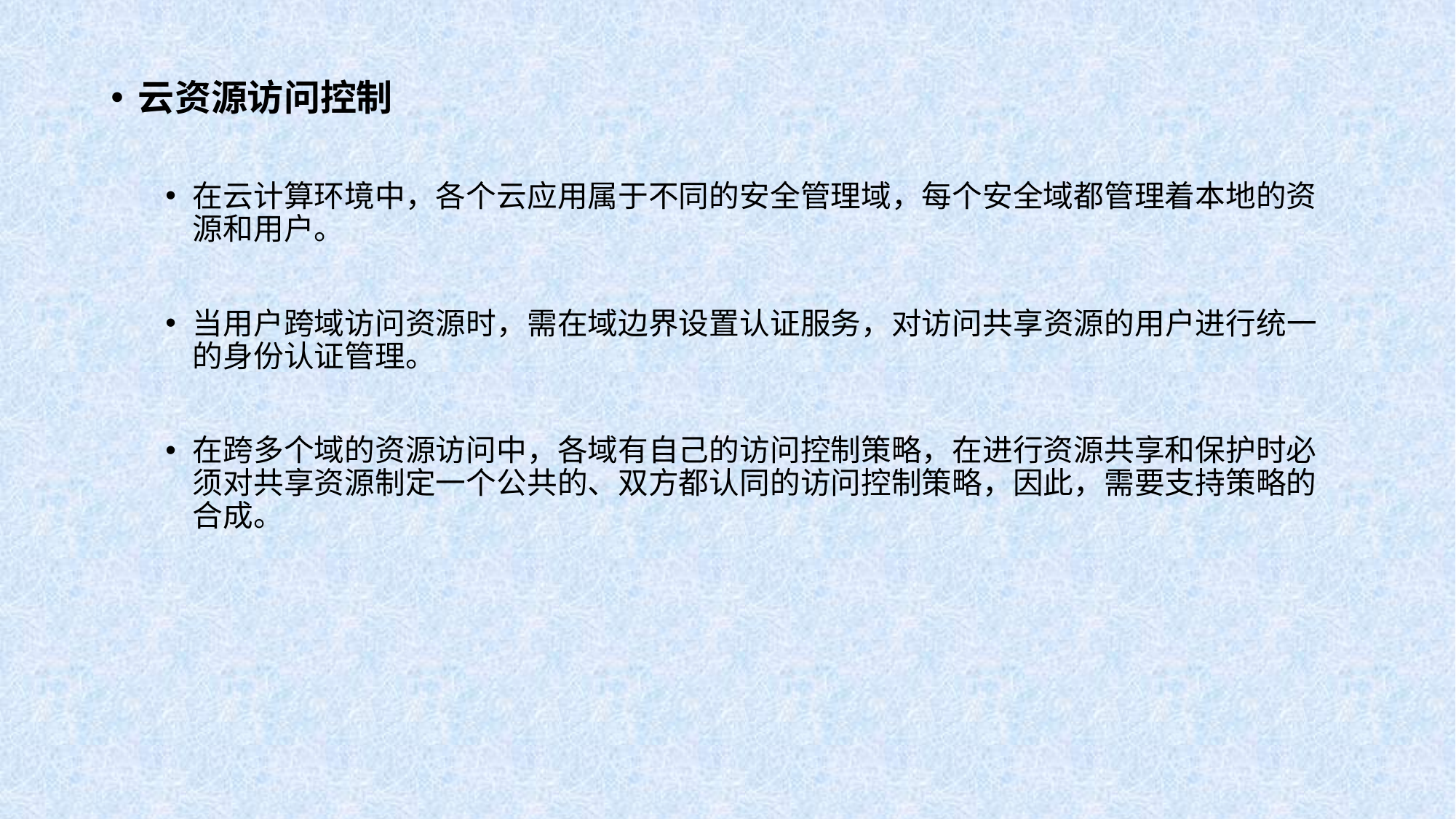

云资源访问控制

在云计算环境中，各个云应用属于不同的安全管理域，每个安全域都管理着本地的资源和用户。

当用户跨域访问资源时，需在域边界设置认证服务，对访问共享资源的用户进行统一的身份认证管理。

在跨多个域的资源访问中，各域有自己的访问控制策略，在进行资源共享和保护时必须对共享资源制定一个公共的、双方都认同的访问控制策略，因此，需要支持策略的合成。